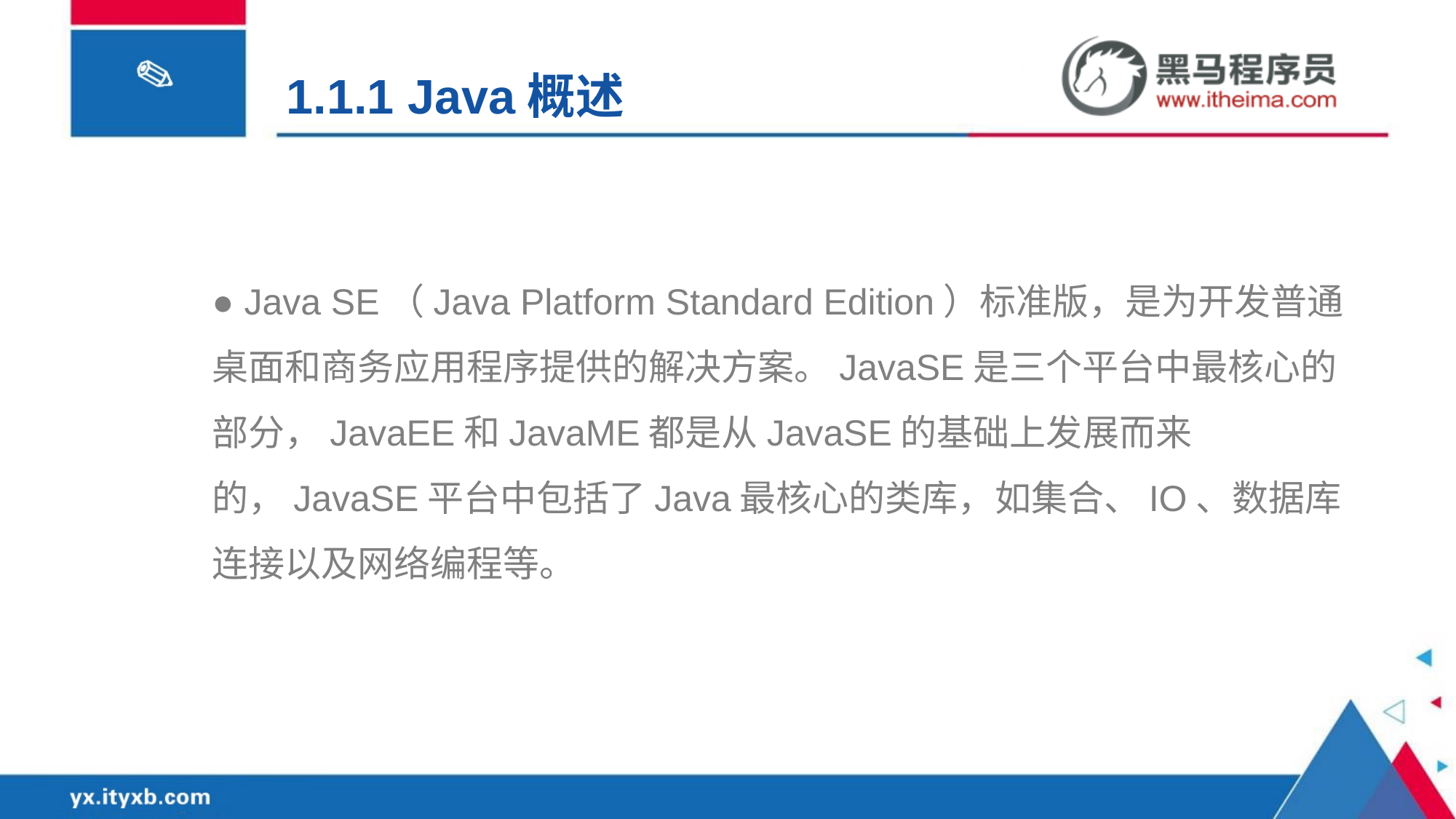

1.1.1 Java概述
● Java SE（Java Platform Standard Edition）标准版，是为开发普通桌面和商务应用程序提供的解决方案。JavaSE是三个平台中最核心的部分，JavaEE和JavaME都是从JavaSE的基础上发展而来的，JavaSE平台中包括了Java最核心的类库，如集合、IO、数据库连接以及网络编程等。